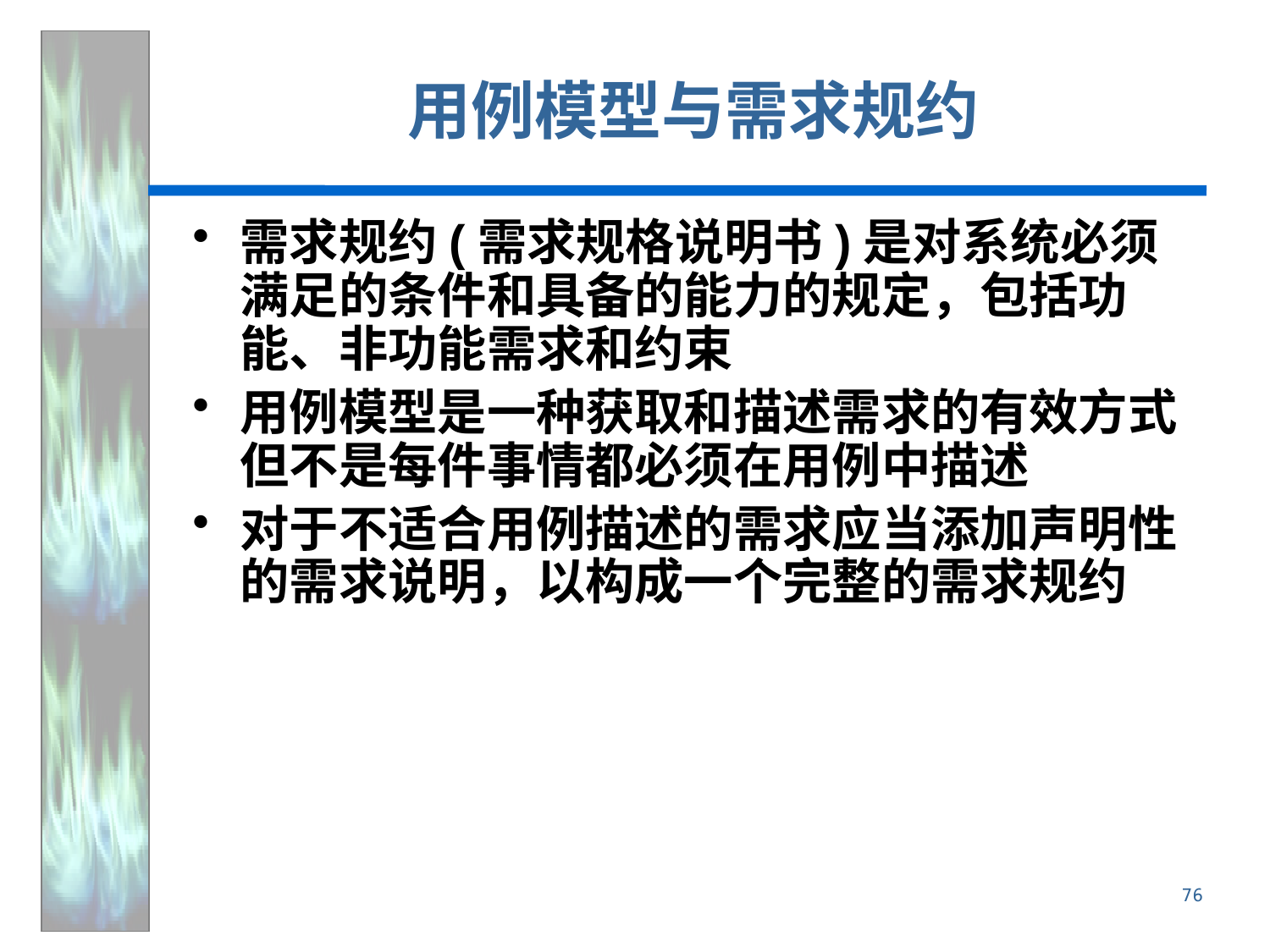

# 用例模型与需求规约
需求规约(需求规格说明书)是对系统必须满足的条件和具备的能力的规定，包括功能、非功能需求和约束
用例模型是一种获取和描述需求的有效方式但不是每件事情都必须在用例中描述
对于不适合用例描述的需求应当添加声明性的需求说明，以构成一个完整的需求规约
76